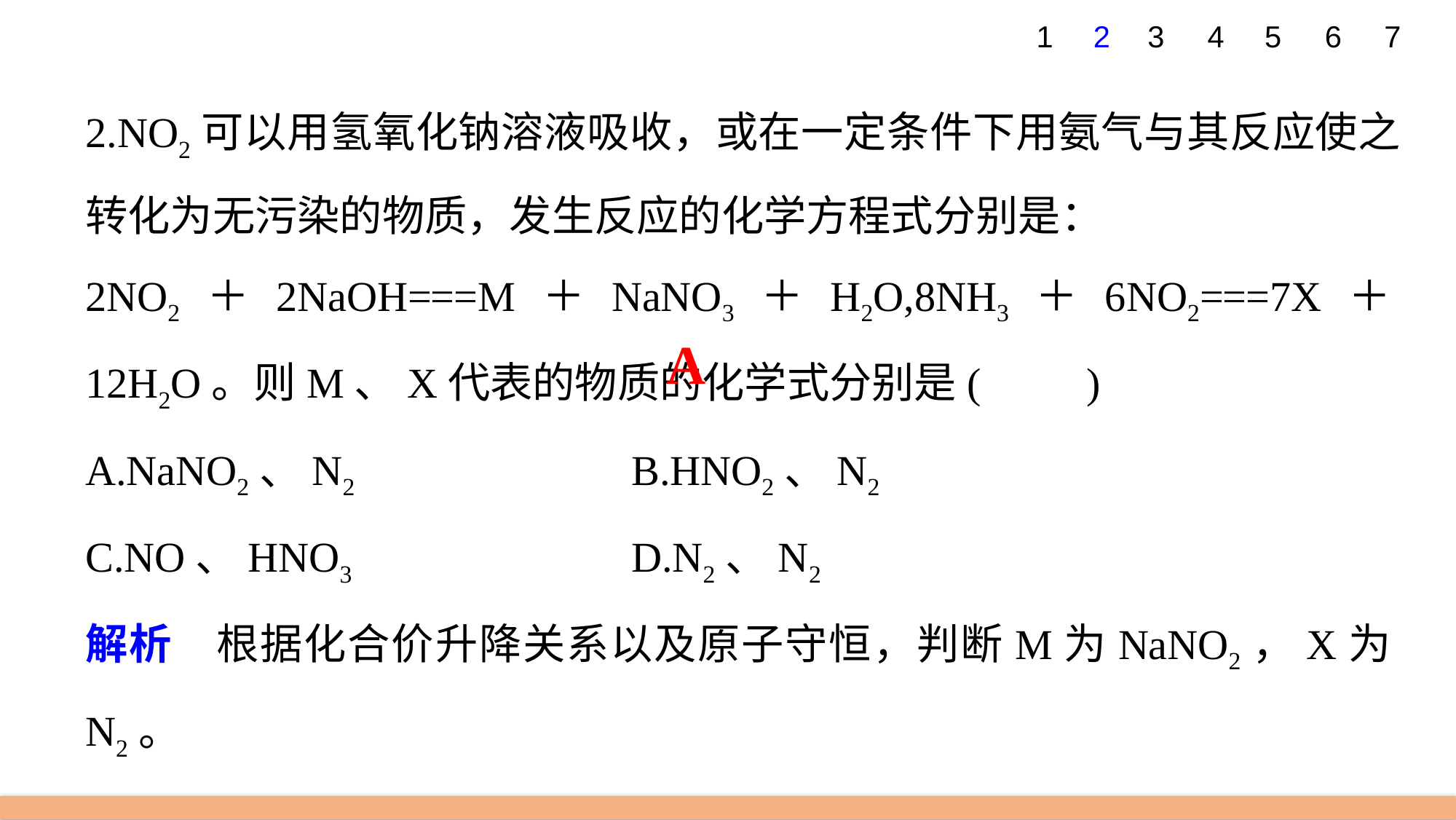

7
1
2
3
4
5
6
2.NO2可以用氢氧化钠溶液吸收，或在一定条件下用氨气与其反应使之转化为无污染的物质，发生反应的化学方程式分别是：
2NO2＋2NaOH===M＋NaNO3＋H2O,8NH3＋6NO2===7X＋12H2O。则M、X代表的物质的化学式分别是(　　)
A.NaNO2、N2  			B.HNO2、N2
C.NO、HNO3  			D.N2、N2
解析　根据化合价升降关系以及原子守恒，判断M为NaNO2，X为N2。
A